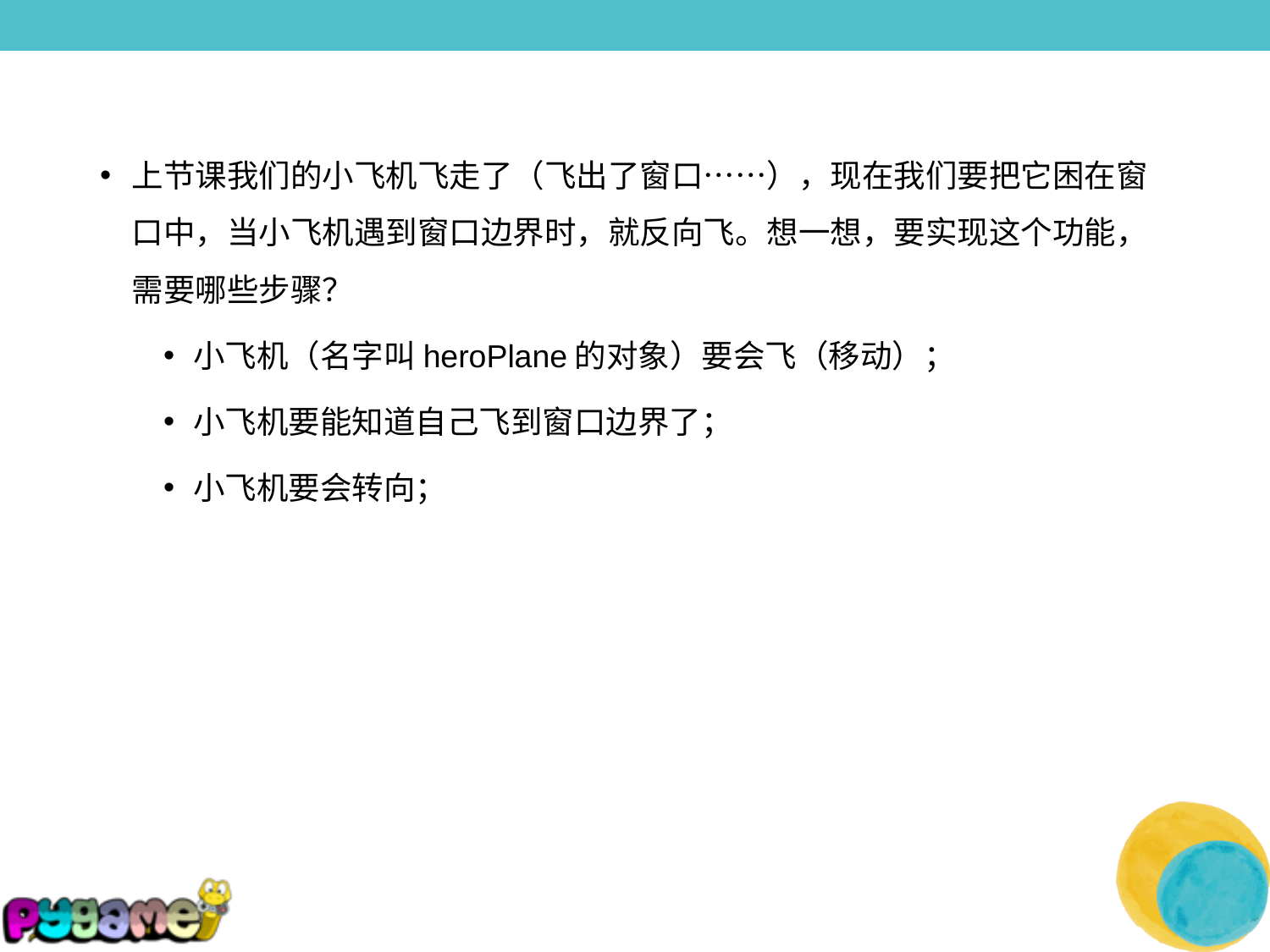

上节课我们的小飞机飞走了（飞出了窗口……），现在我们要把它困在窗口中，当小飞机遇到窗口边界时，就反向飞。想一想，要实现这个功能，需要哪些步骤？
小飞机（名字叫heroPlane的对象）要会飞（移动）；
小飞机要能知道自己飞到窗口边界了；
小飞机要会转向；